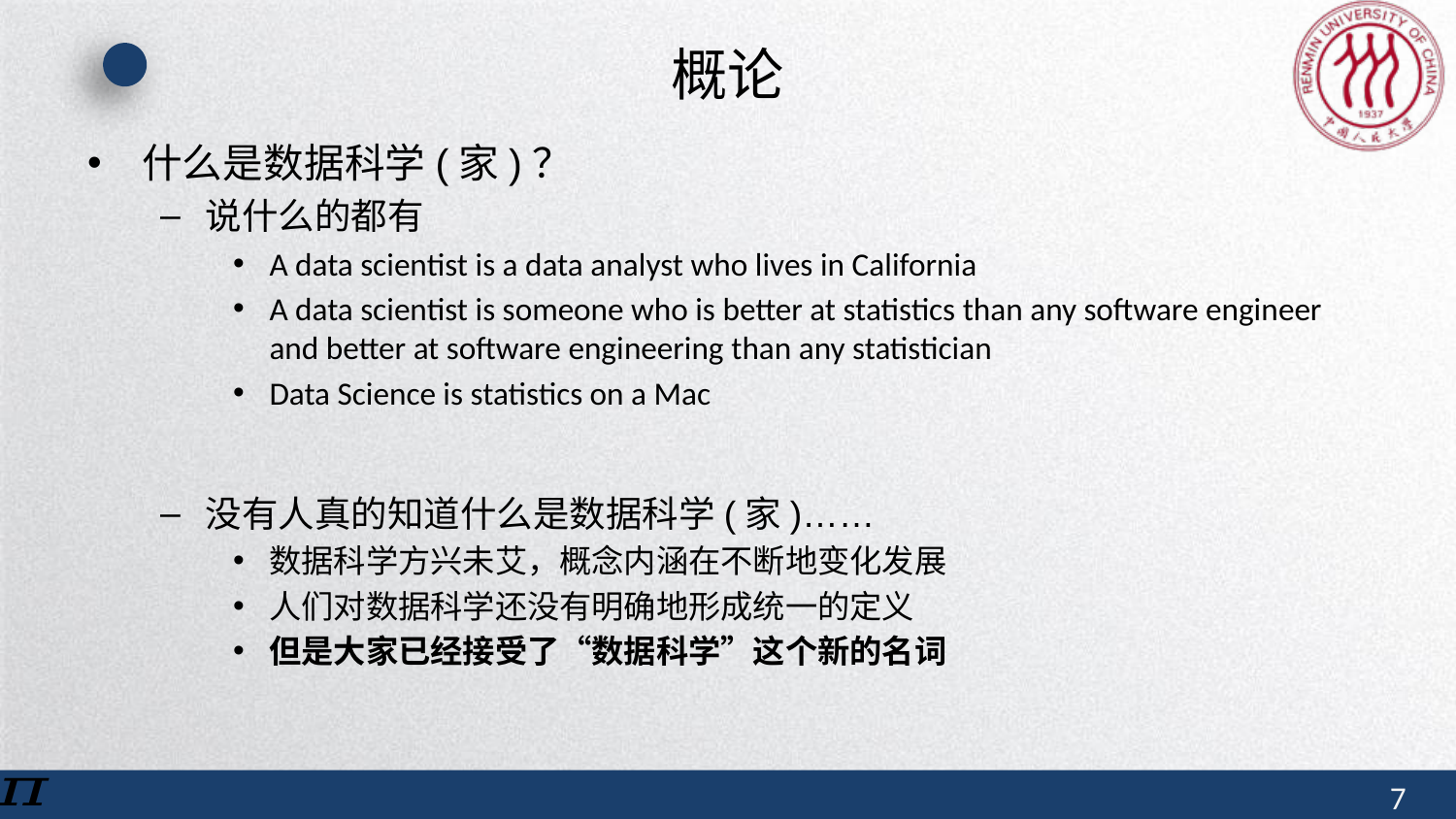

# 概论
什么是数据科学(家)？
说什么的都有
A data scientist is a data analyst who lives in California
A data scientist is someone who is better at statistics than any software engineer and better at software engineering than any statistician
Data Science is statistics on a Mac

没有人真的知道什么是数据科学(家)……
数据科学方兴未艾，概念内涵在不断地变化发展
人们对数据科学还没有明确地形成统一的定义
但是大家已经接受了“数据科学”这个新的名词